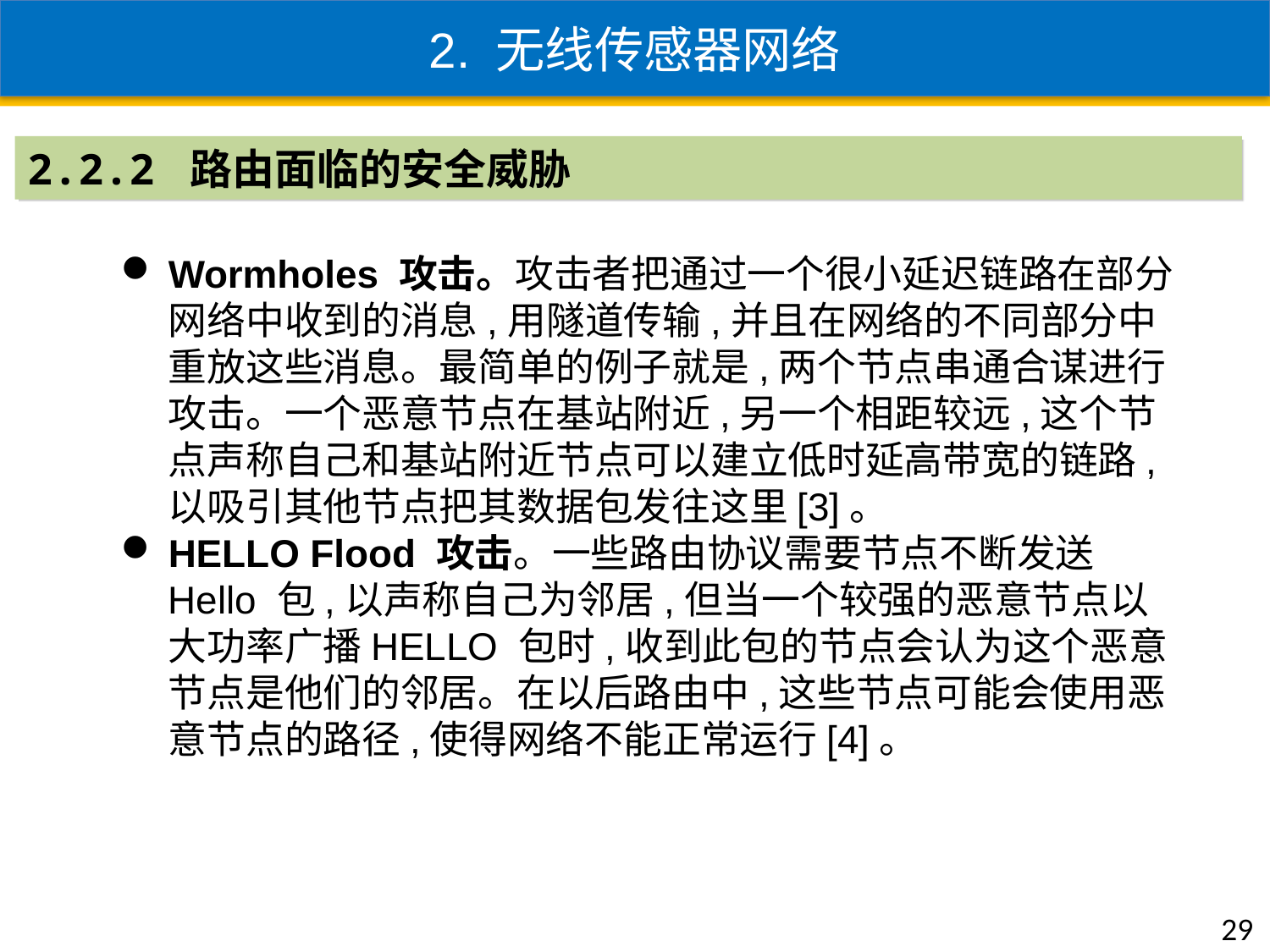

2. 无线传感器网络
2.2.2 路由面临的安全威胁
Wormholes 攻击。攻击者把通过一个很小延迟链路在部分网络中收到的消息,用隧道传输,并且在网络的不同部分中重放这些消息。最简单的例子就是,两个节点串通合谋进行攻击。一个恶意节点在基站附近,另一个相距较远,这个节点声称自己和基站附近节点可以建立低时延高带宽的链路,以吸引其他节点把其数据包发往这里[3]。
HELLO Flood 攻击。一些路由协议需要节点不断发送Hello 包,以声称自己为邻居,但当一个较强的恶意节点以大功率广播HELLO 包时,收到此包的节点会认为这个恶意节点是他们的邻居。在以后路由中,这些节点可能会使用恶意节点的路径,使得网络不能正常运行[4]。
29